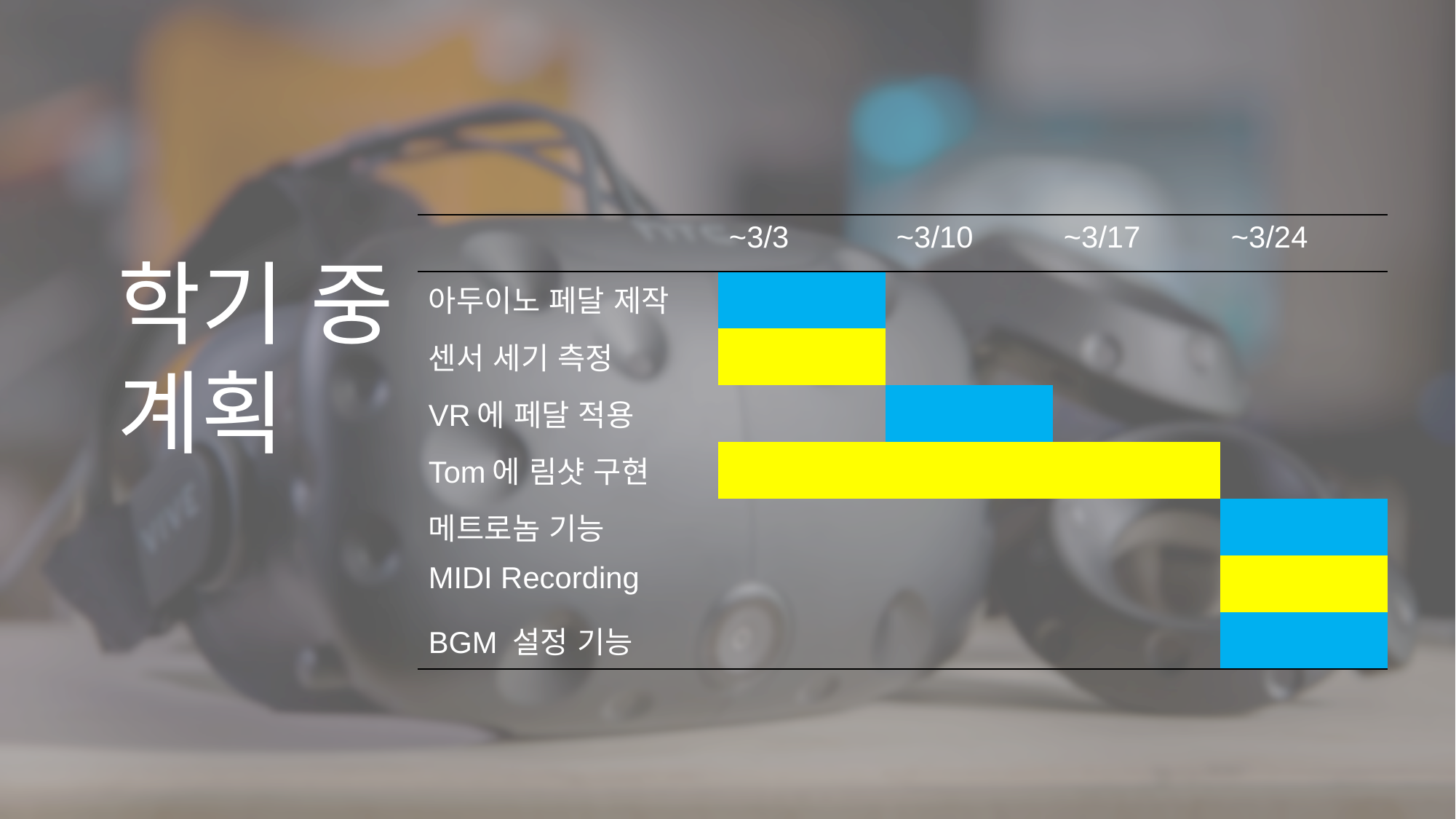

|  | ~3/3 | ~3/10 | ~3/17 | ~3/24 |
| --- | --- | --- | --- | --- |
| 아두이노 페달 제작 |  |  |  |  |
| 센서 세기 측정 |  |  |  |  |
| VR에 페달 적용 |  |  |  |  |
| Tom에 림샷 구현 |  |  |  |  |
| 메트로놈 기능 |  |  |  |  |
| MIDI Recording |  |  |  |  |
| BGM 설정 기능 |  |  |  |  |
학기 중
계획